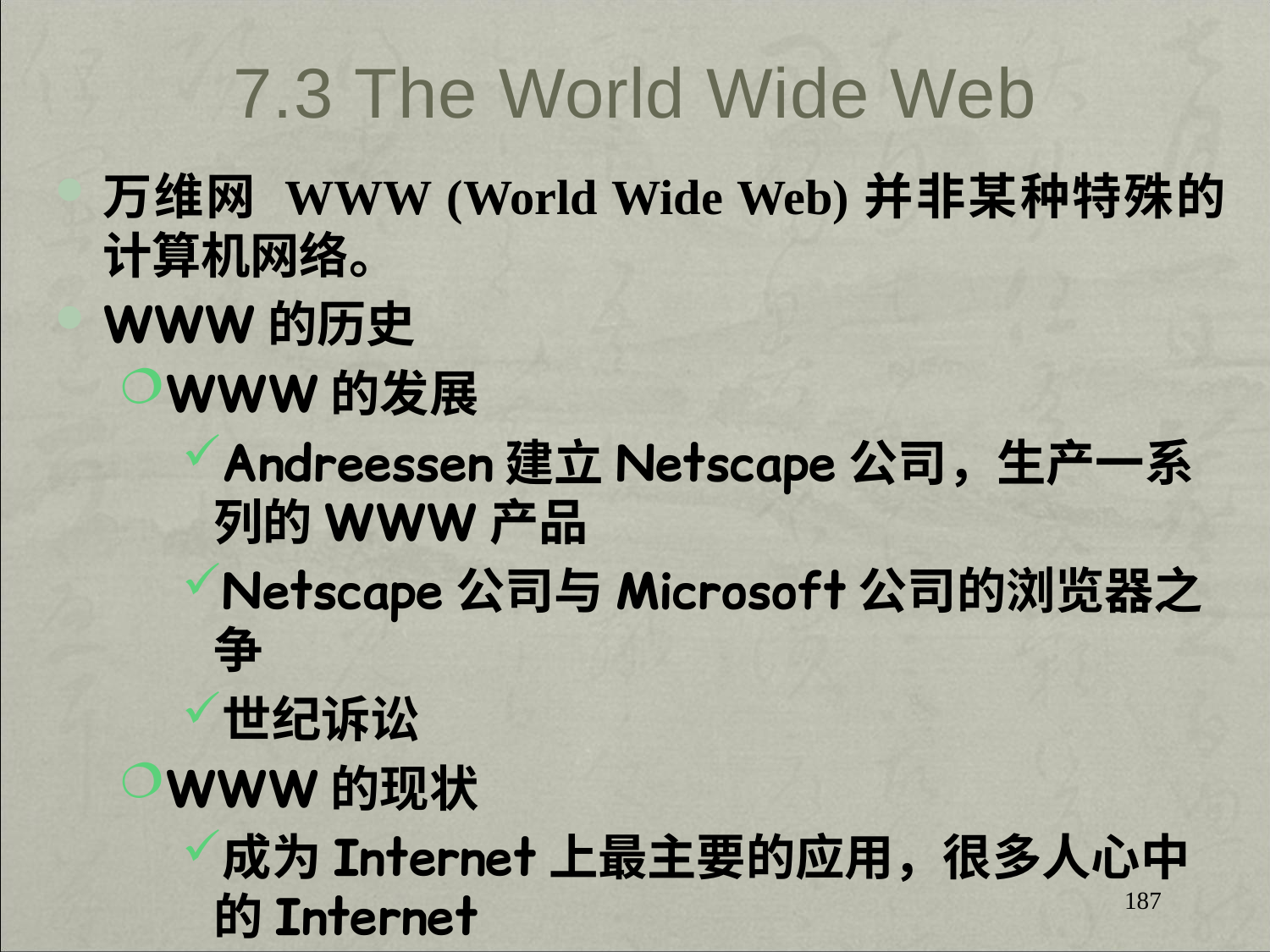

7.3 The World Wide Web
万维网 WWW (World Wide Web)并非某种特殊的计算机网络。
WWW的历史
WWW的发展
Andreessen建立Netscape公司，生产一系列的WWW产品
Netscape公司与Microsoft公司的浏览器之争
世纪诉讼
WWW的现状
成为Internet上最主要的应用，很多人心中的Internet
187